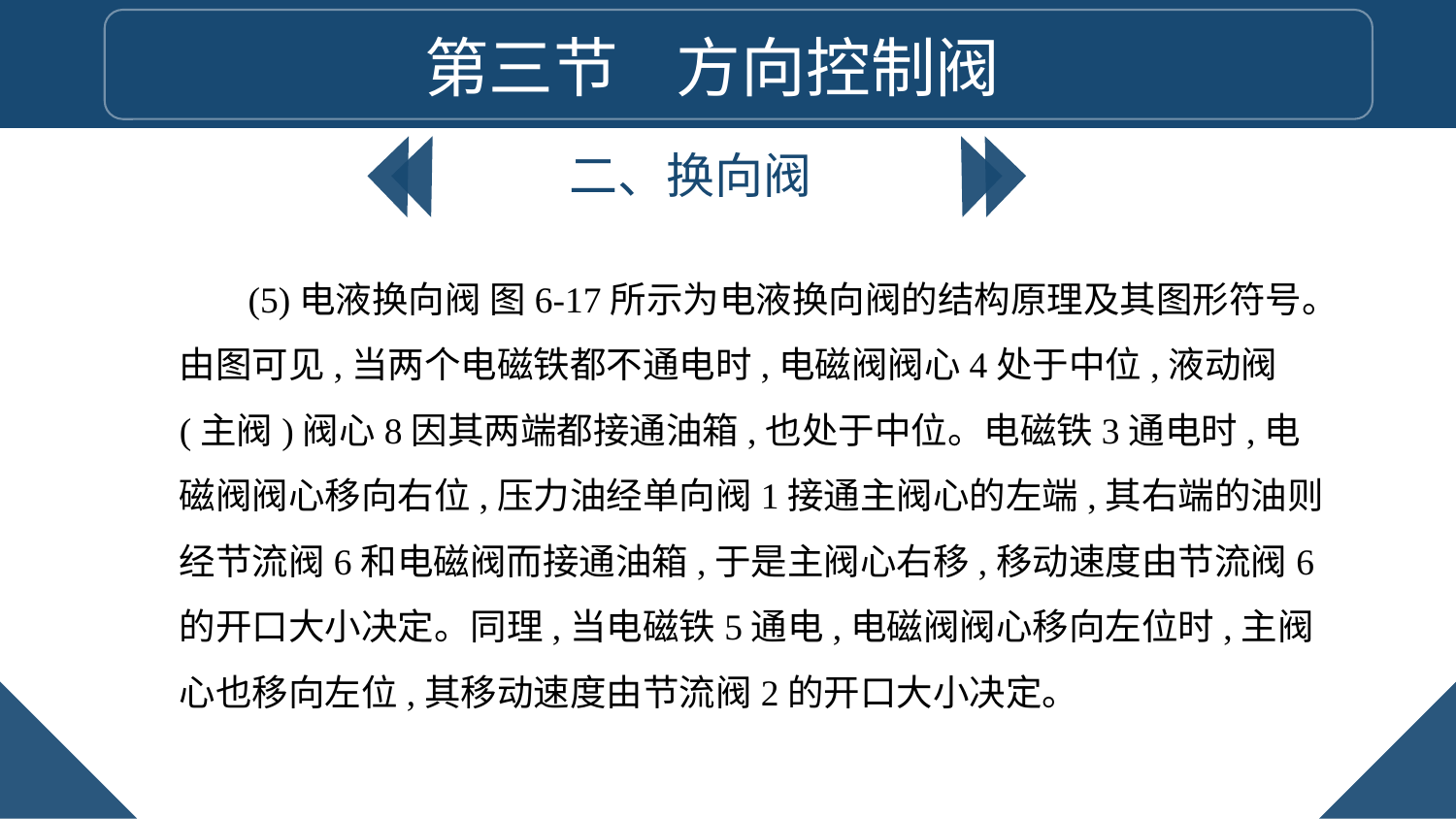

第三节    方向控制阀
二、换向阀

(5)电液换向阀 图6-17所示为电液换向阀的结构原理及其图形符号。由图可见,当两个电磁铁都不通电时,电磁阀阀心4处于中位,液动阀(主阀)阀心8因其两端都接通油箱,也处于中位。电磁铁3通电时,电磁阀阀心移向右位,压力油经单向阀1接通主阀心的左端,其右端的油则经节流阀6和电磁阀而接通油箱,于是主阀心右移,移动速度由节流阀6的开口大小决定。同理,当电磁铁5通电,电磁阀阀心移向左位时,主阀心也移向左位,其移动速度由节流阀2的开口大小决定。